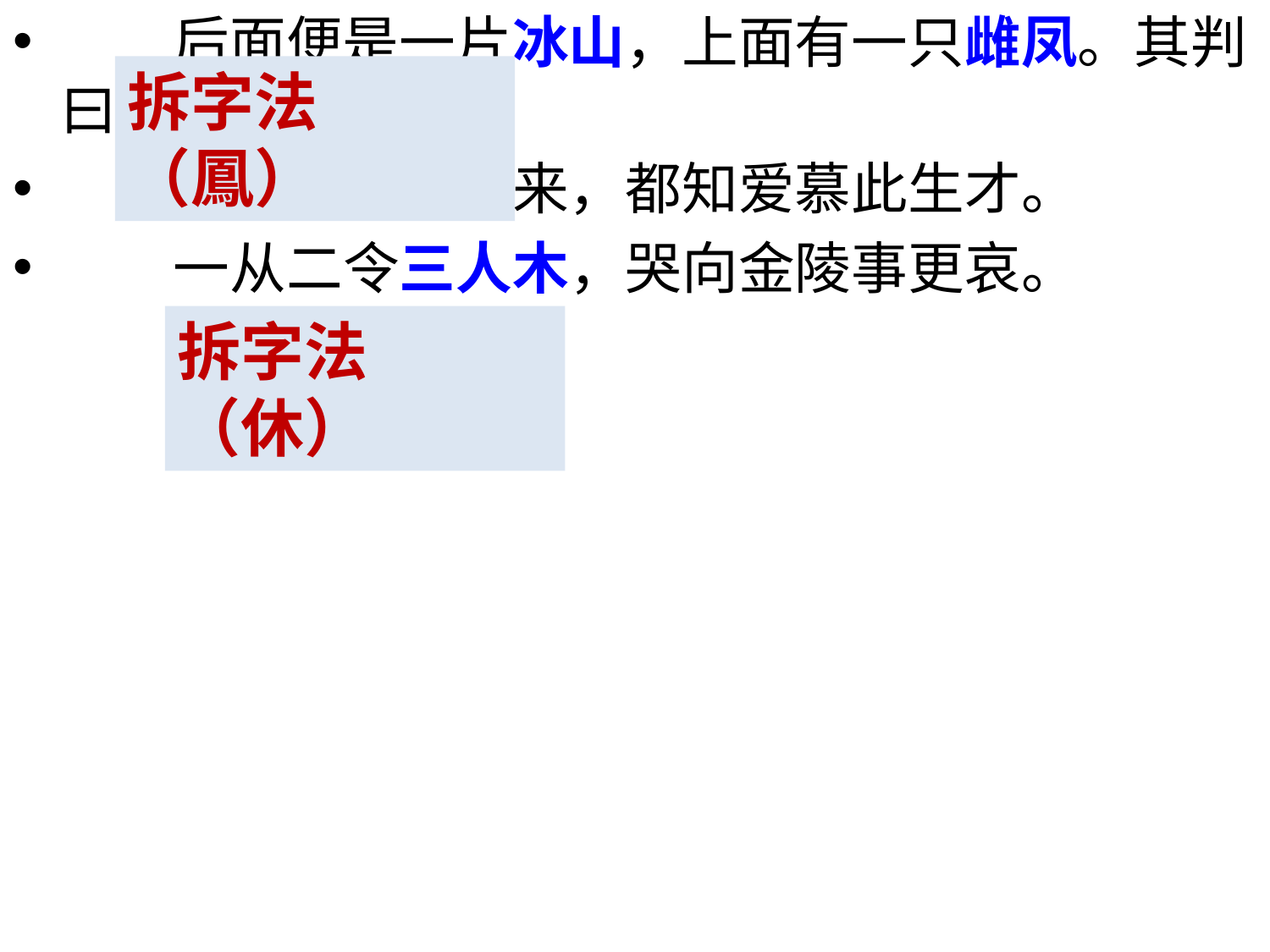

后面便是一片冰山，上面有一只雌凤。其判曰：
　　凡鸟偏从末世来，都知爱慕此生才。
　　一从二令三人木，哭向金陵事更哀。

拆字法（鳳）
拆字法（休）